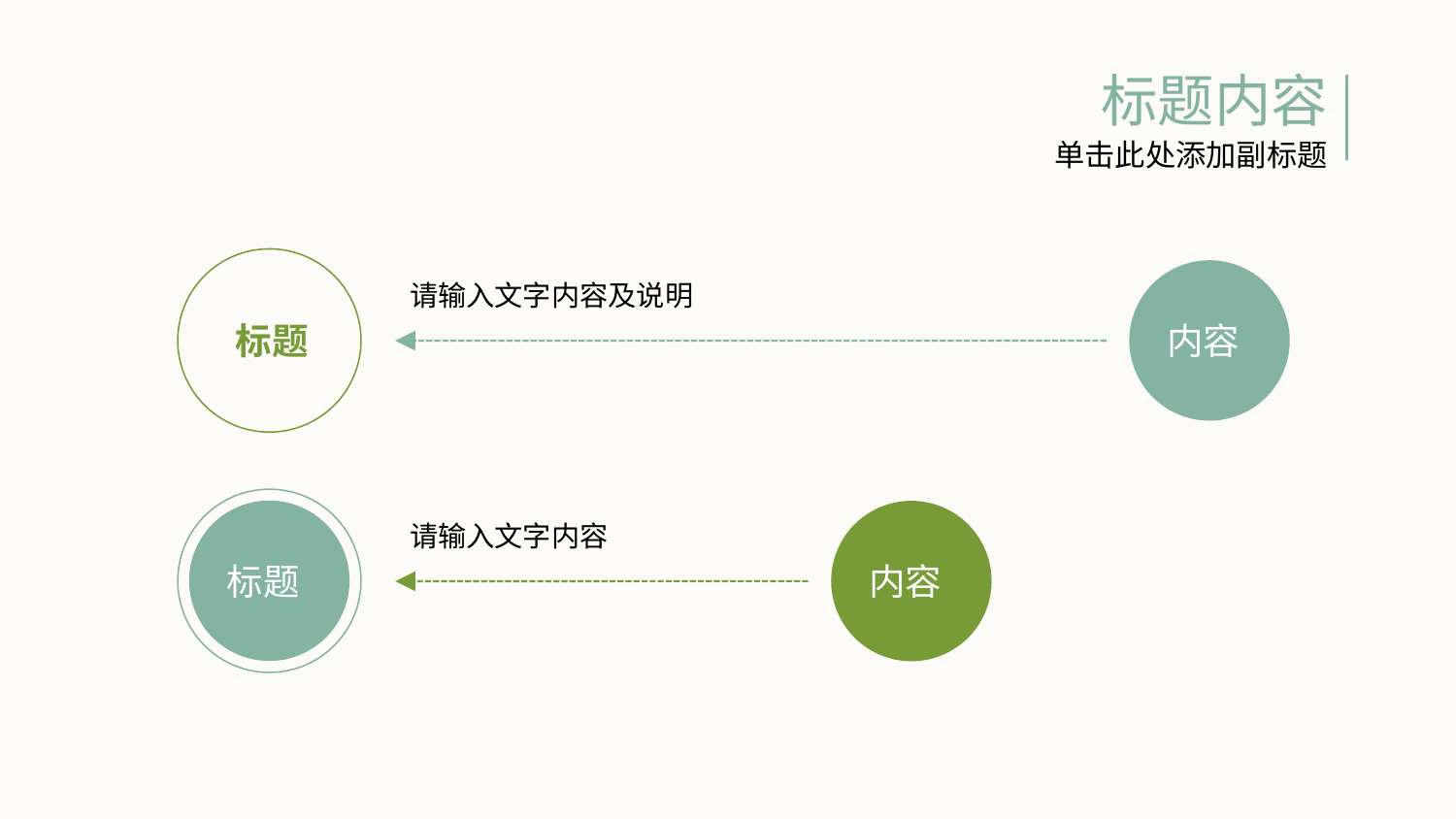

标题内容
单击此处添加副标题
 标题
请输入文字内容及说明
内容

标题
请输入文字内容
内容